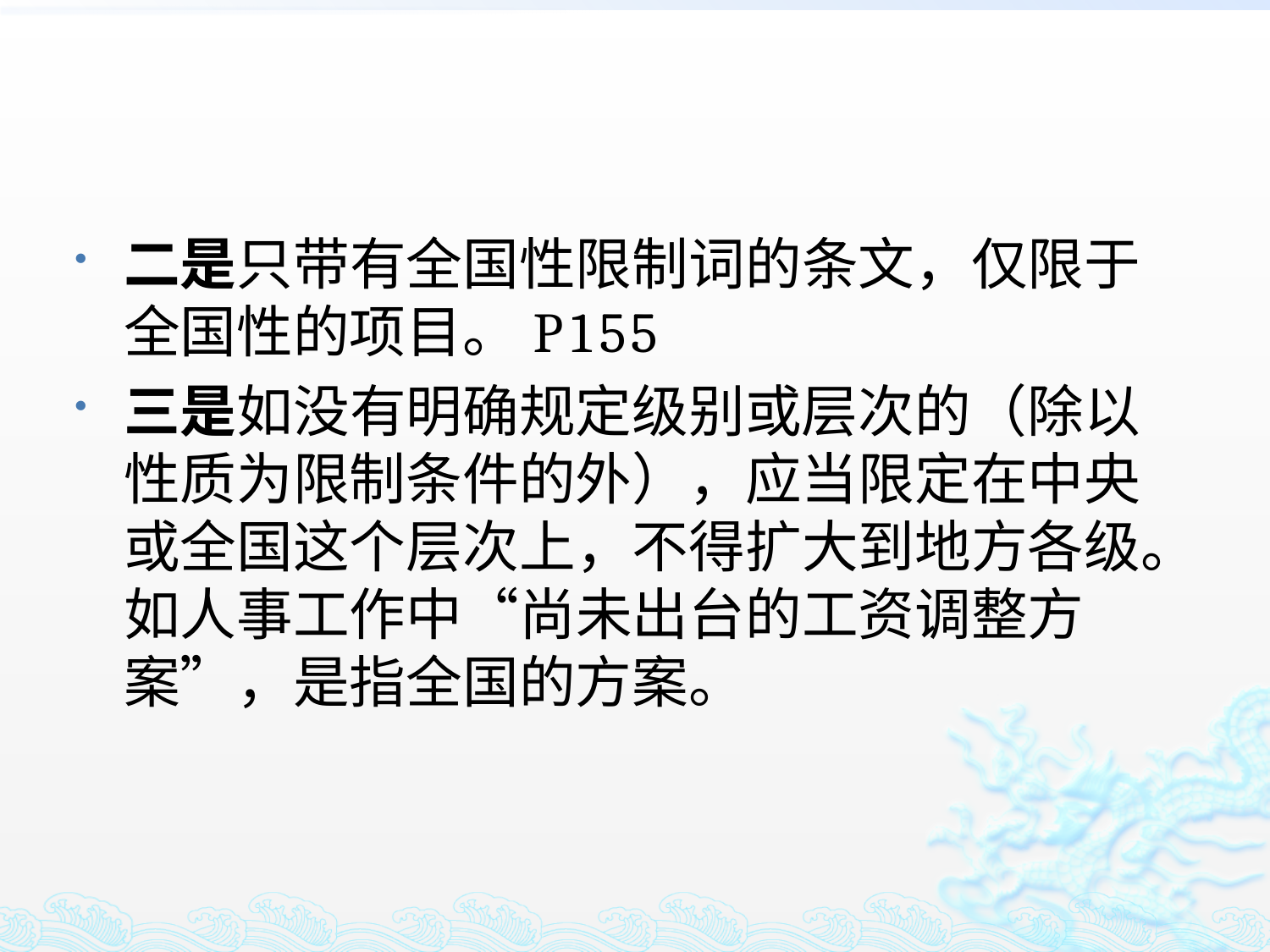

#
二是只带有全国性限制词的条文，仅限于全国性的项目。P155
三是如没有明确规定级别或层次的（除以性质为限制条件的外），应当限定在中央或全国这个层次上，不得扩大到地方各级。如人事工作中“尚未出台的工资调整方案”，是指全国的方案。